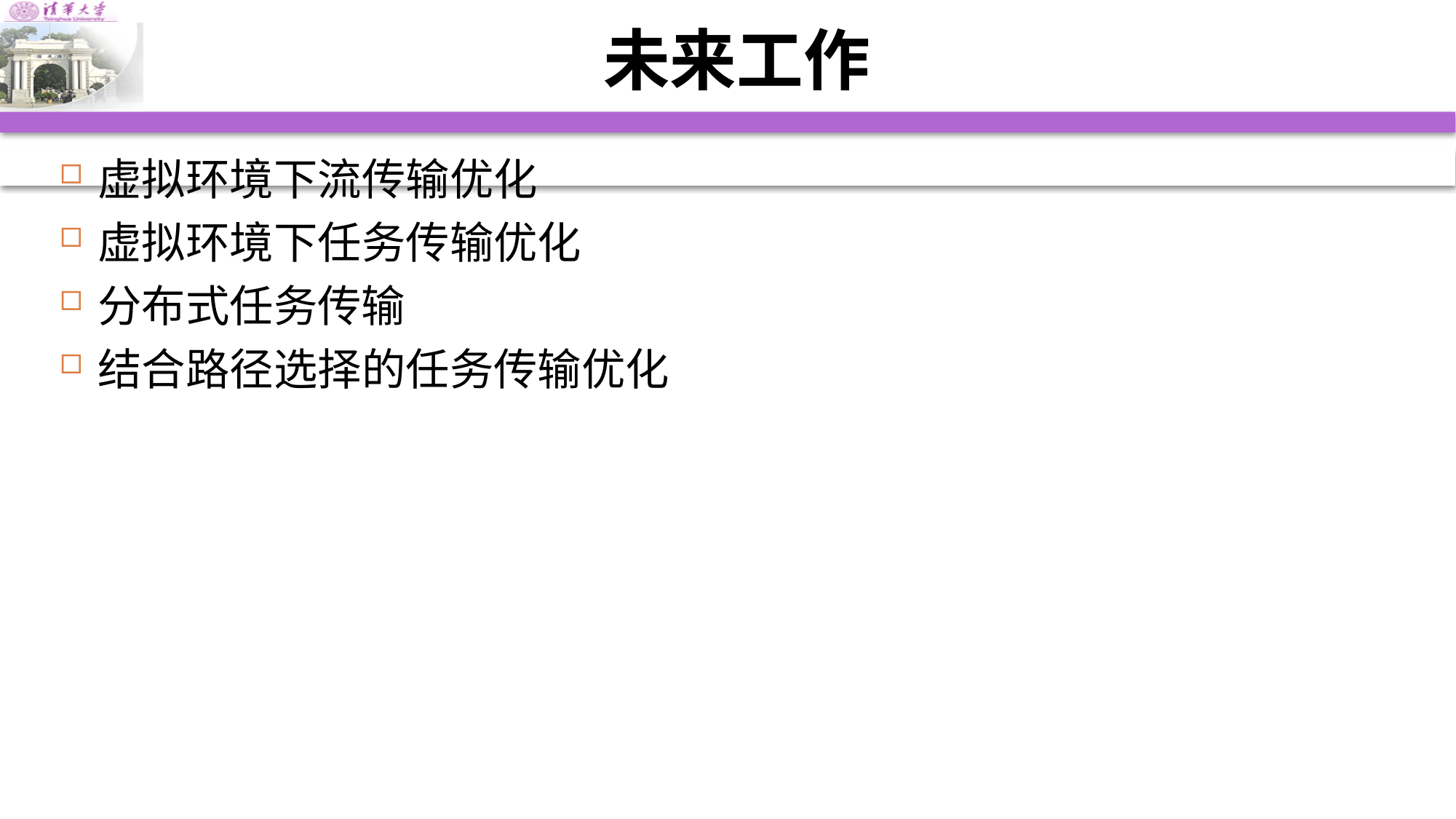

# 未来工作
虚拟环境下流传输优化
虚拟环境下任务传输优化
分布式任务传输
结合路径选择的任务传输优化